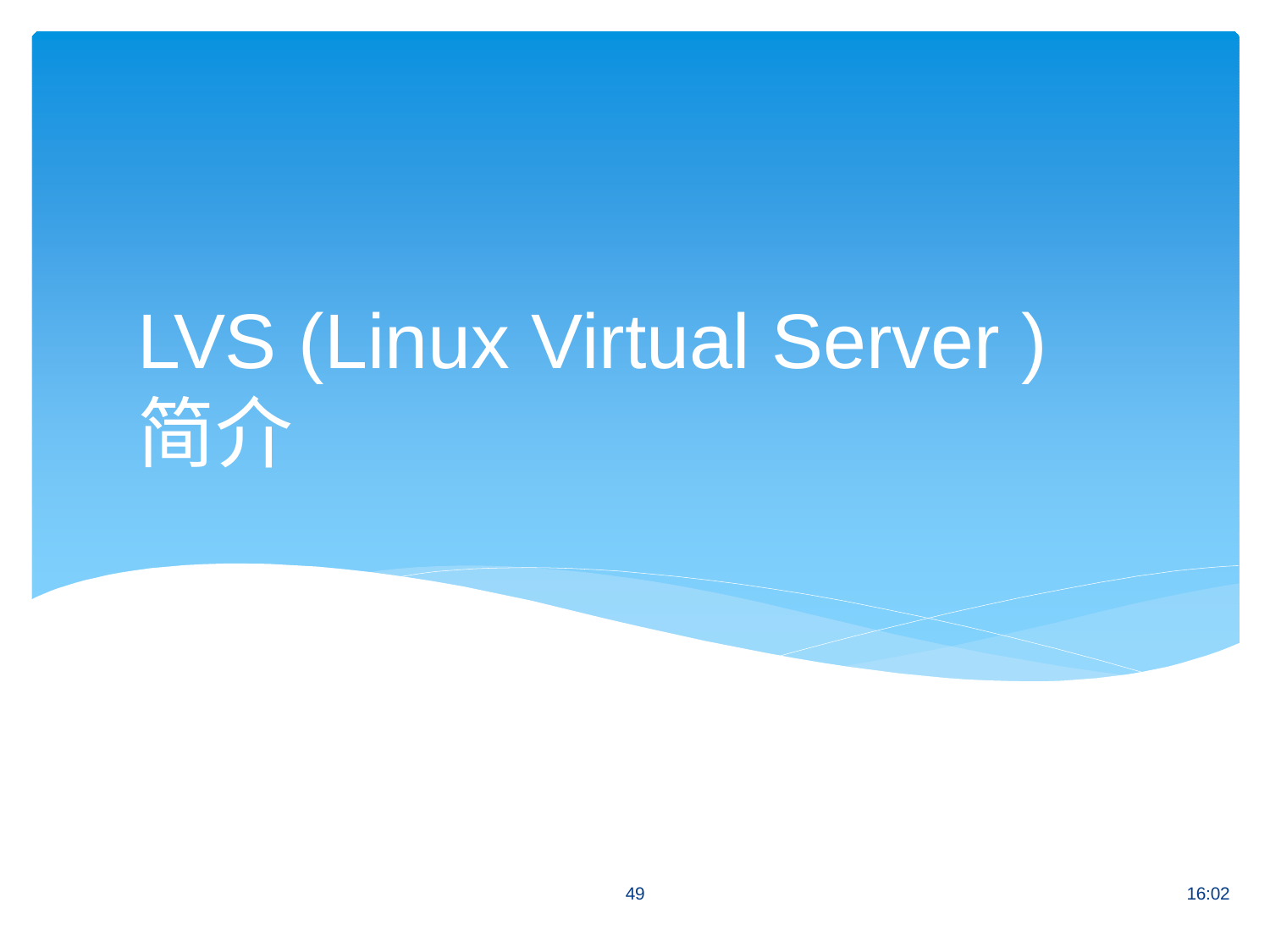

# LVS (Linux Virtual Server ) 简介

49
16:02